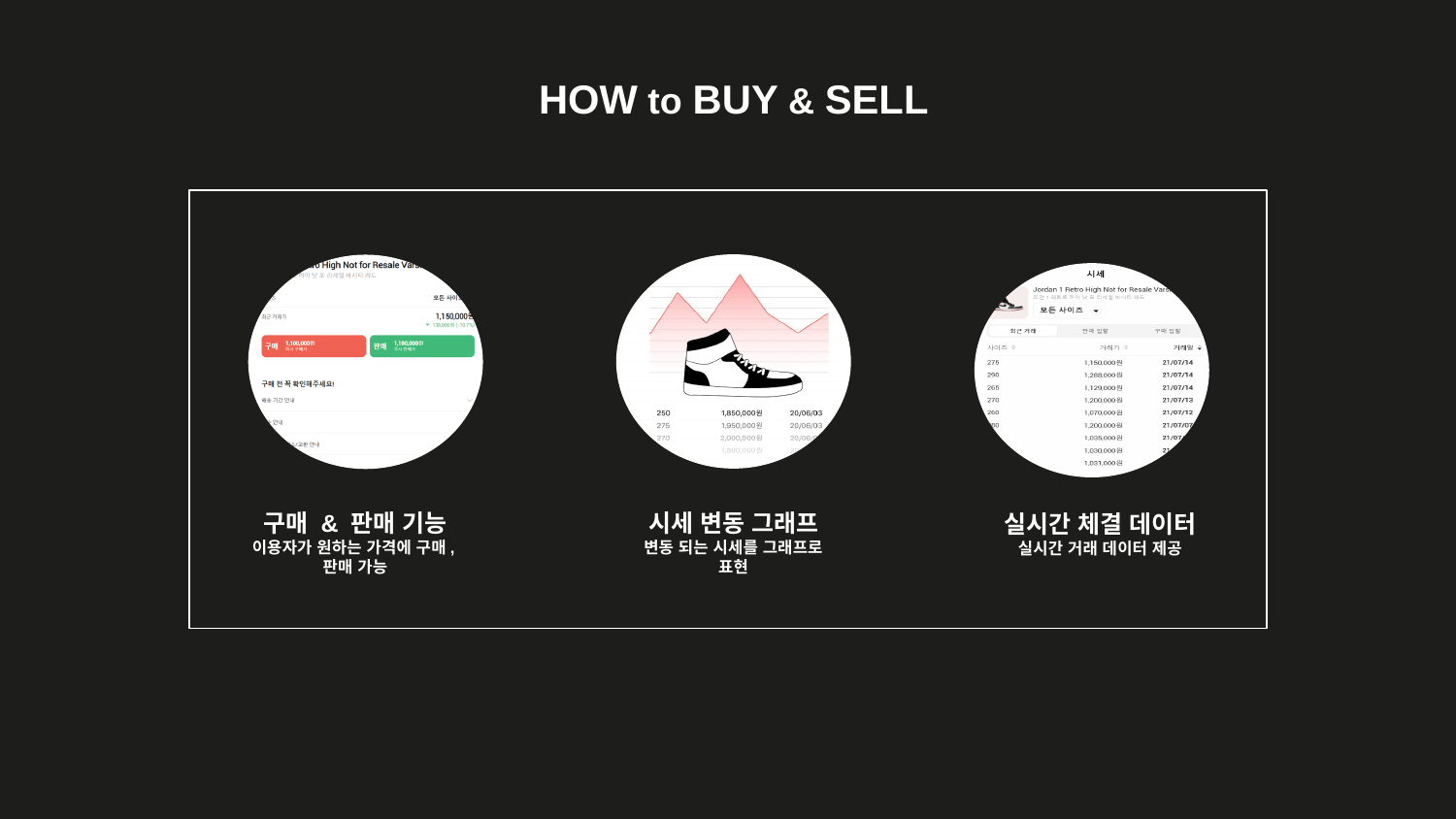

HOW to BUY & SELL

구매 & 판매 기능
이용자가 원하는 가격에 구매,판매 가능
시세 변동 그래프
변동 되는 시세를 그래프로 표현

실시간 체결 데이터
실시간 거래 데이터 제공